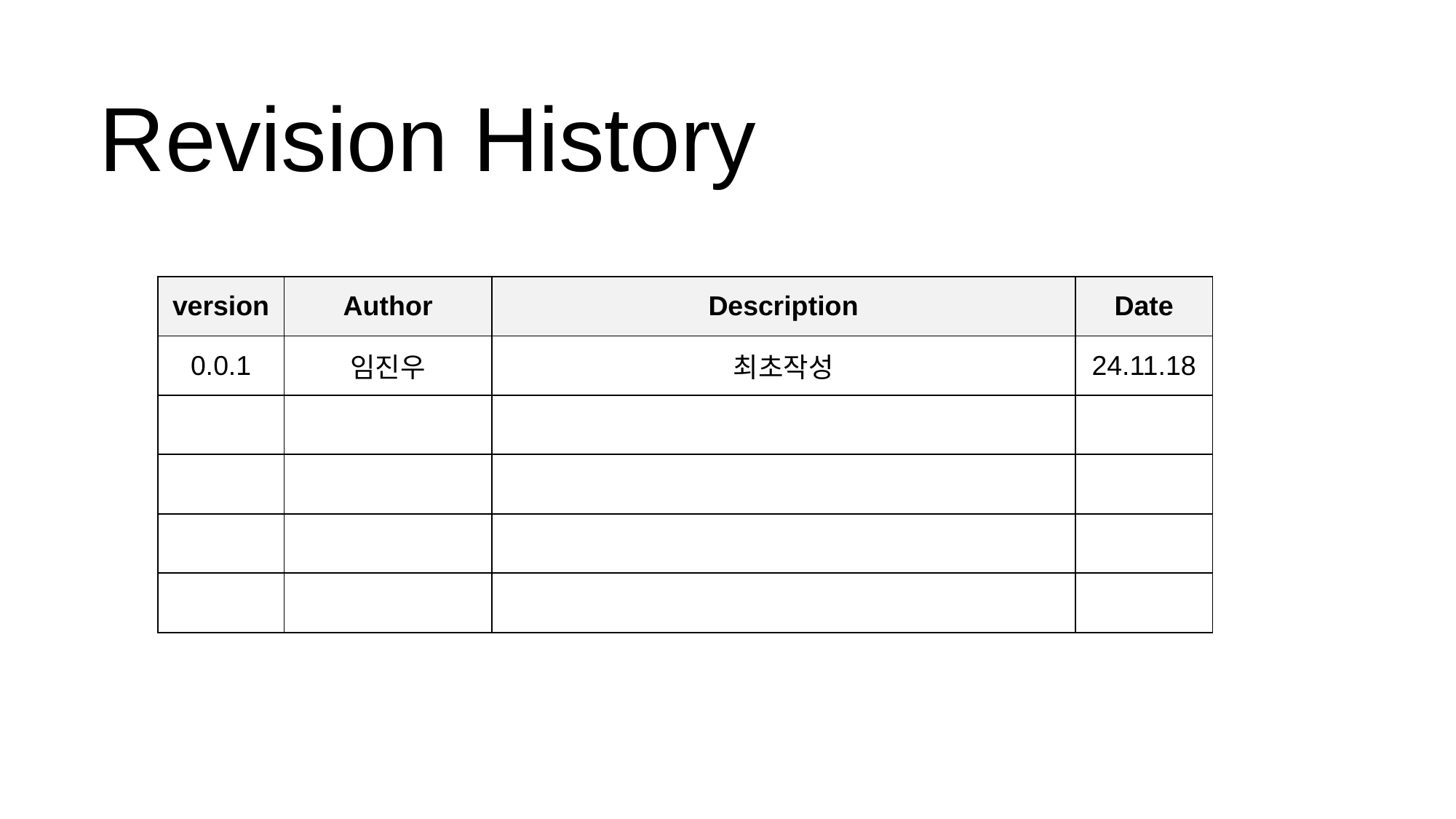

Revision History
| version | Author | Description | Date |
| --- | --- | --- | --- |
| 0.0.1 | 임진우 | 최초작성 | 24.11.18 |
|  |  |  |  |
|  |  |  |  |
|  |  |  |  |
|  |  |  |  |